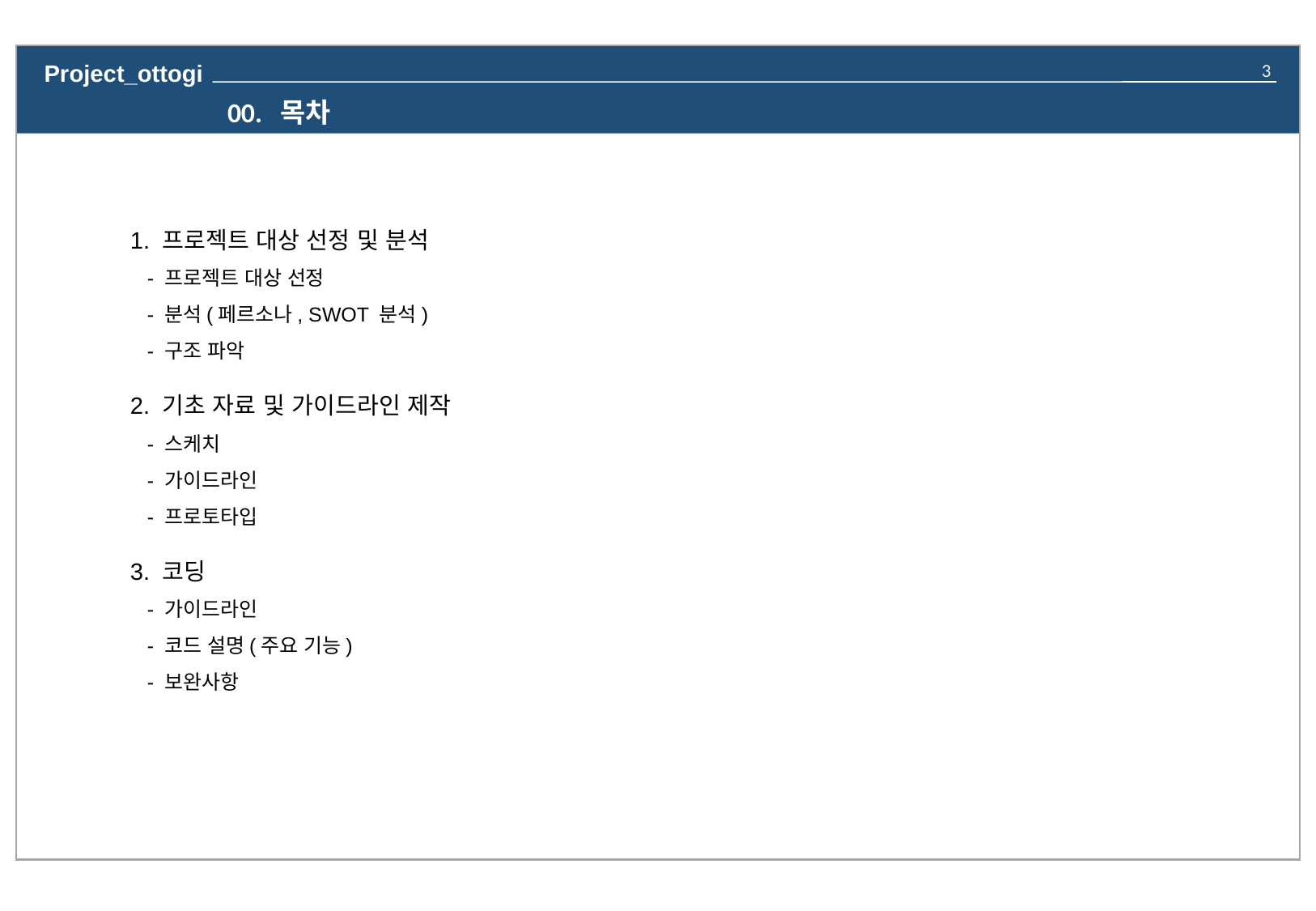

# 00.  목차
1. 프로젝트 대상 선정 및 분석
   - 프로젝트 대상 선정
   - 분석(페르소나, SWOT 분석)
   - 구조 파악
2. 기초 자료 및 가이드라인 제작
   - 스케치
   - 가이드라인
   - 프로토타입
3. 코딩
   - 가이드라인
   - 코드 설명(주요 기능)
   - 보완사항